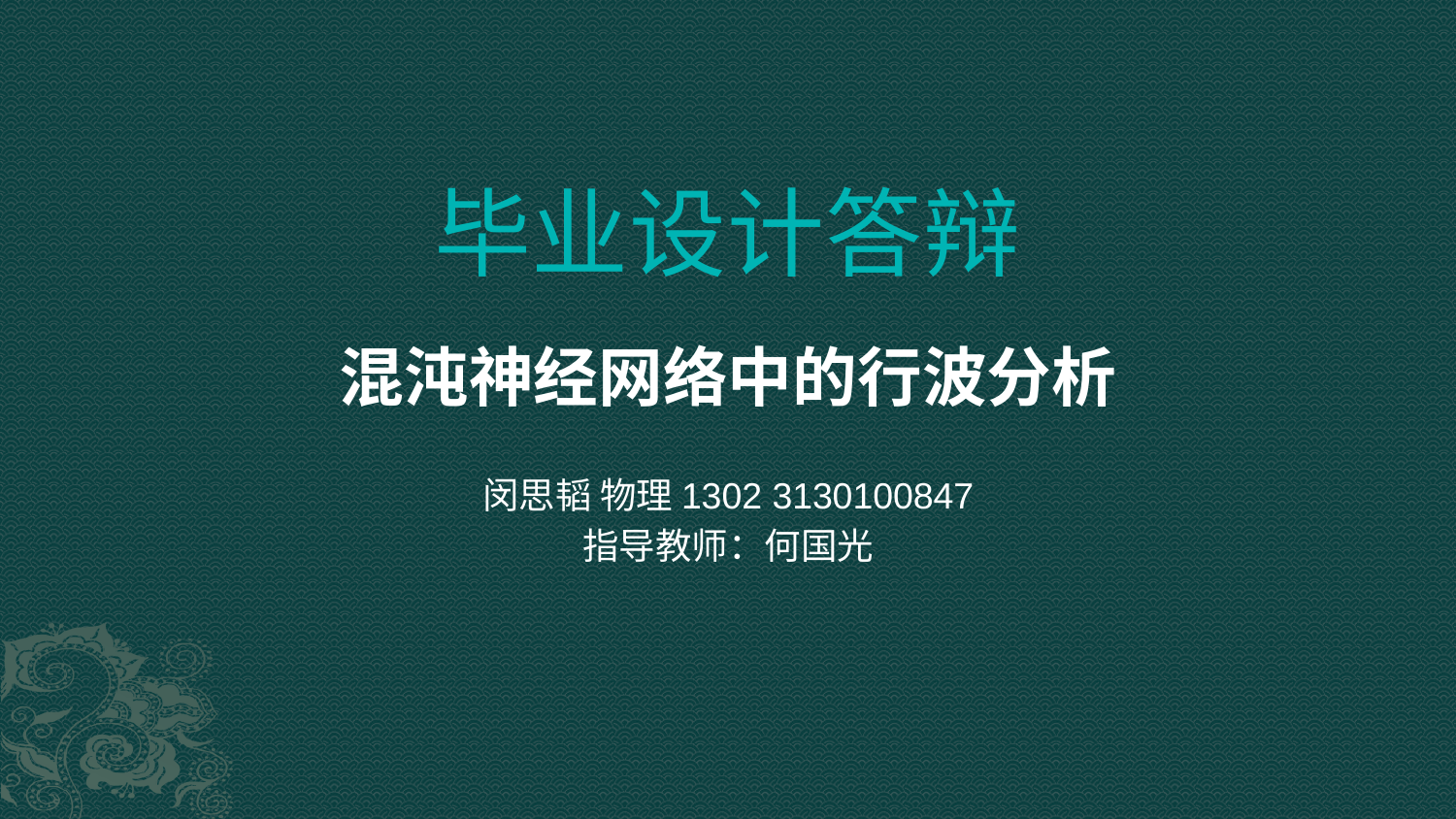

# 毕业设计答辩
混沌神经网络中的行波分析

闵思韬 物理1302 3130100847
指导教师：何国光